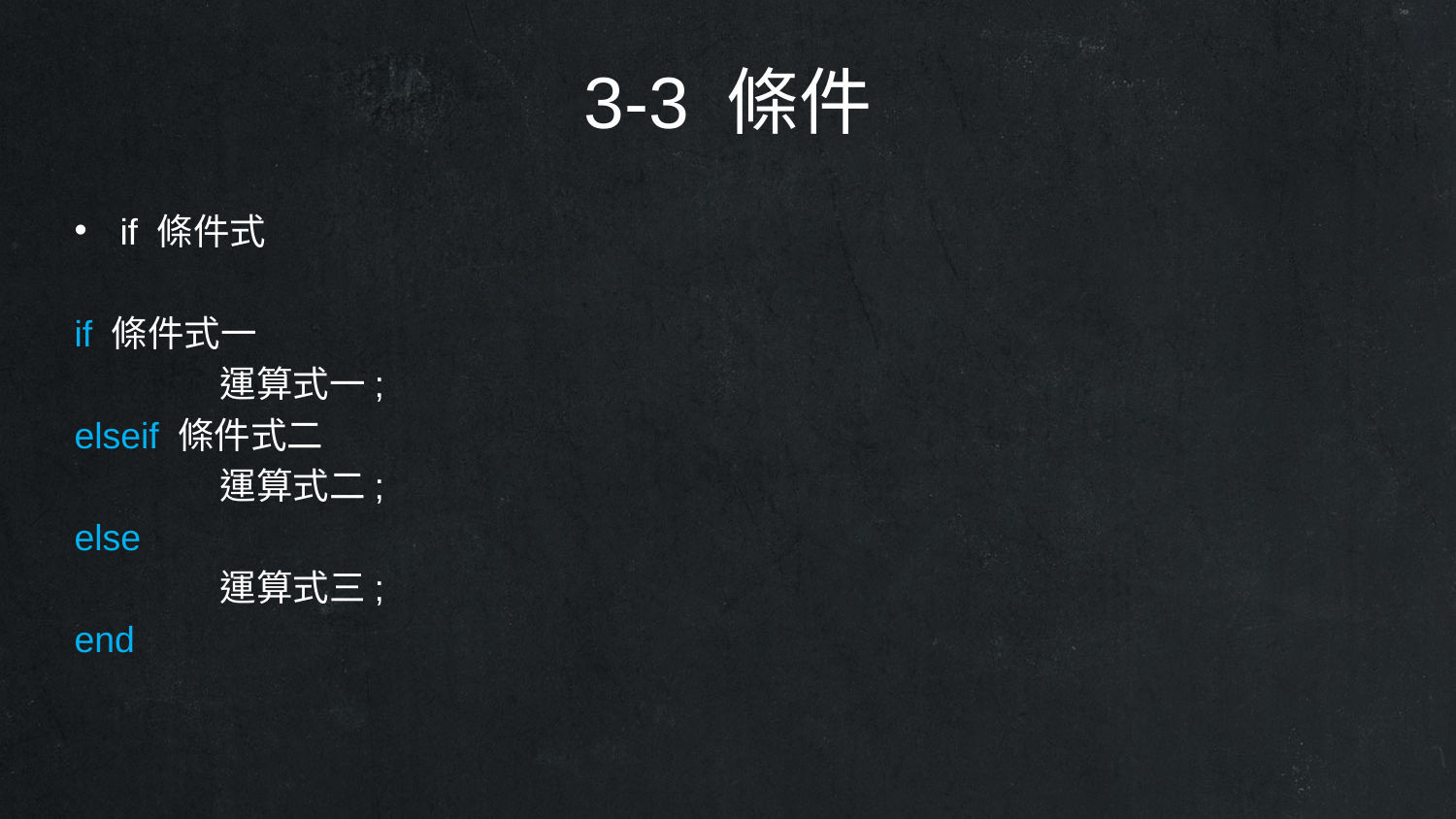

3-3 條件
if 條件式

if 條件式一
	運算式一;
elseif 條件式二
	運算式二;
else
	運算式三;
end